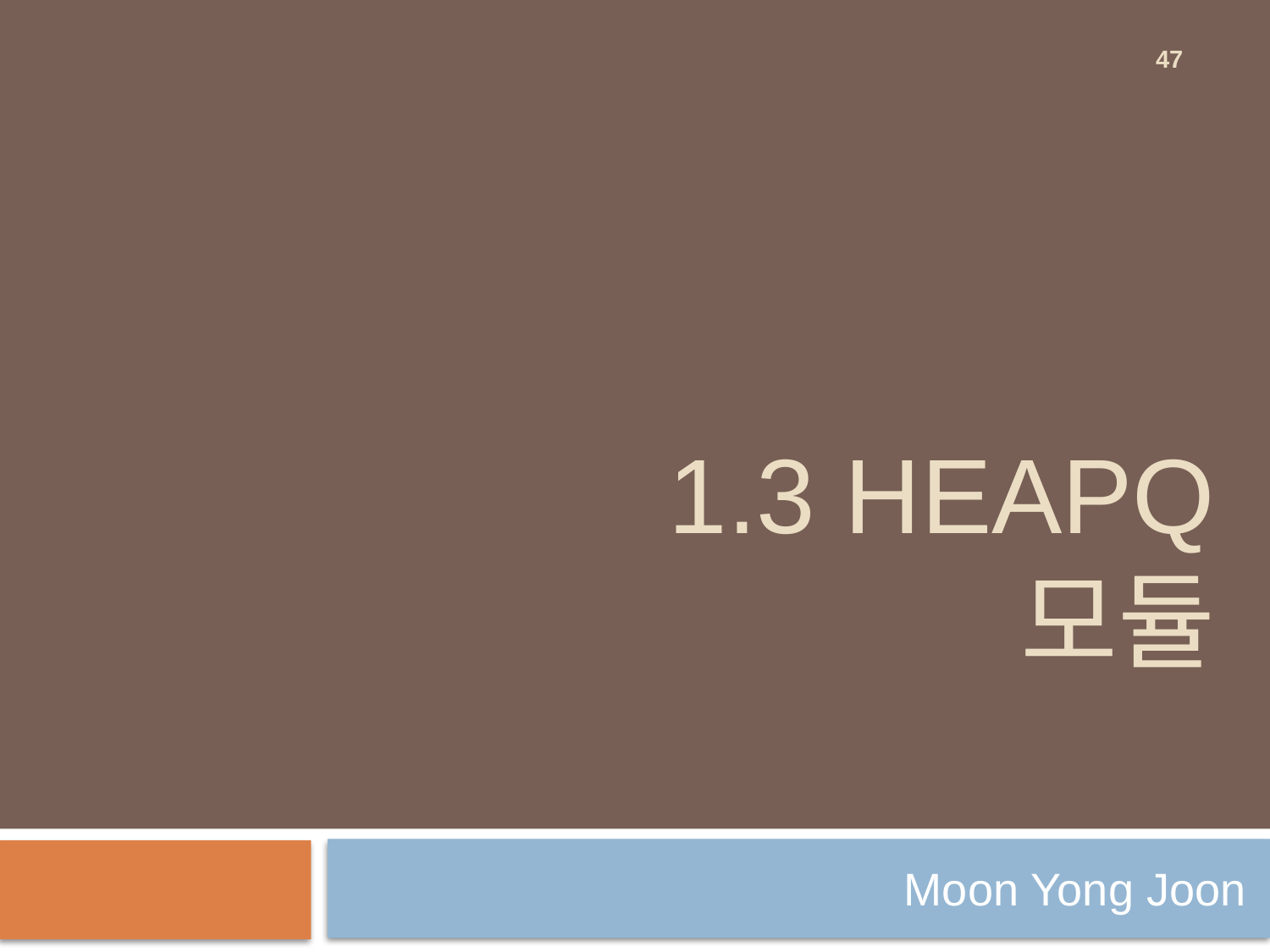

47
# 1.3 heapq 모듈
Moon Yong Joon